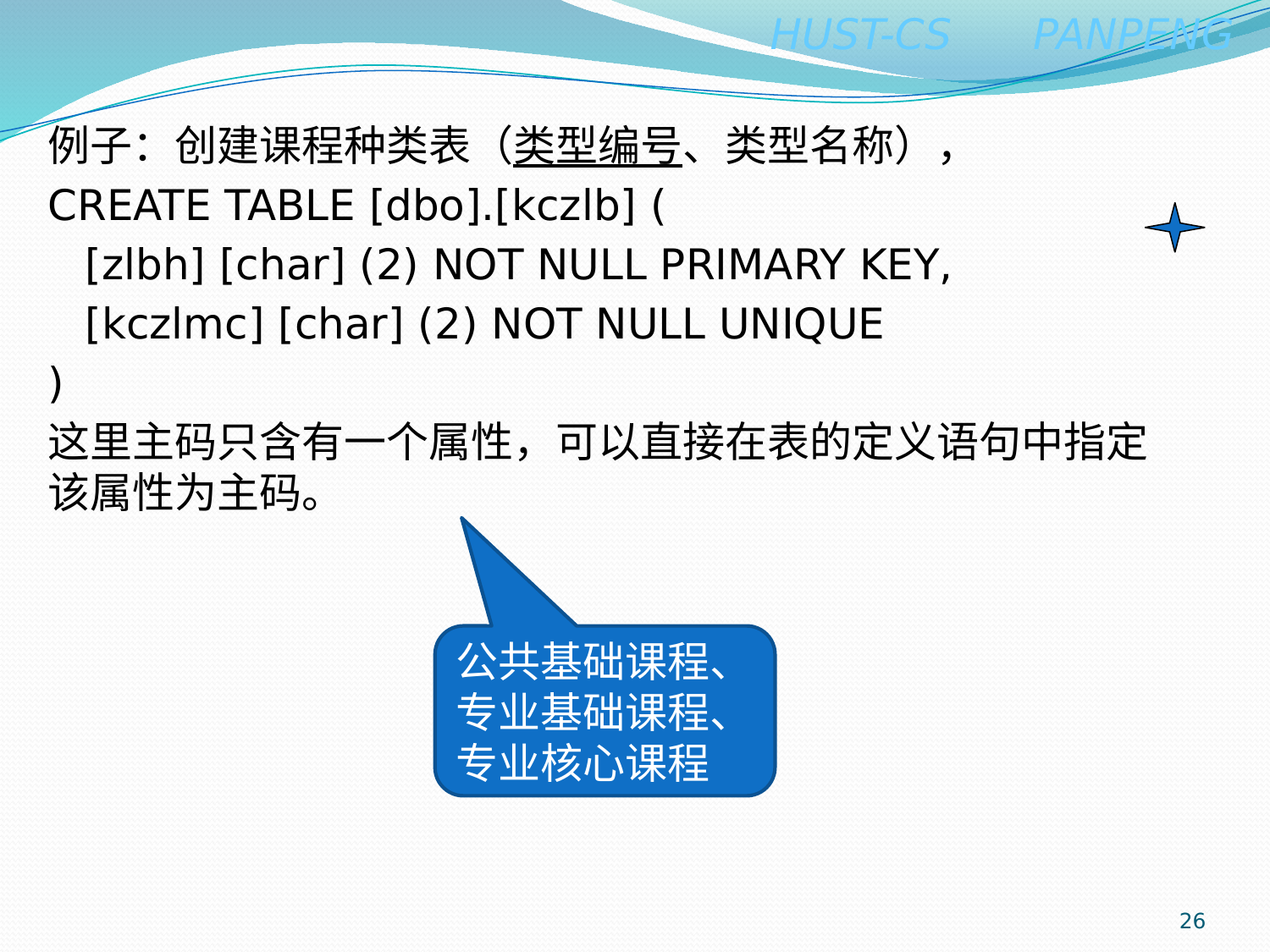

例子：创建课程种类表（类型编号、类型名称），
CREATE TABLE [dbo].[kczlb] (
	[zlbh] [char] (2) NOT NULL PRIMARY KEY,
	[kczlmc] [char] (2) NOT NULL UNIQUE
)
这里主码只含有一个属性，可以直接在表的定义语句中指定该属性为主码。

公共基础课程、专业基础课程、专业核心课程
26